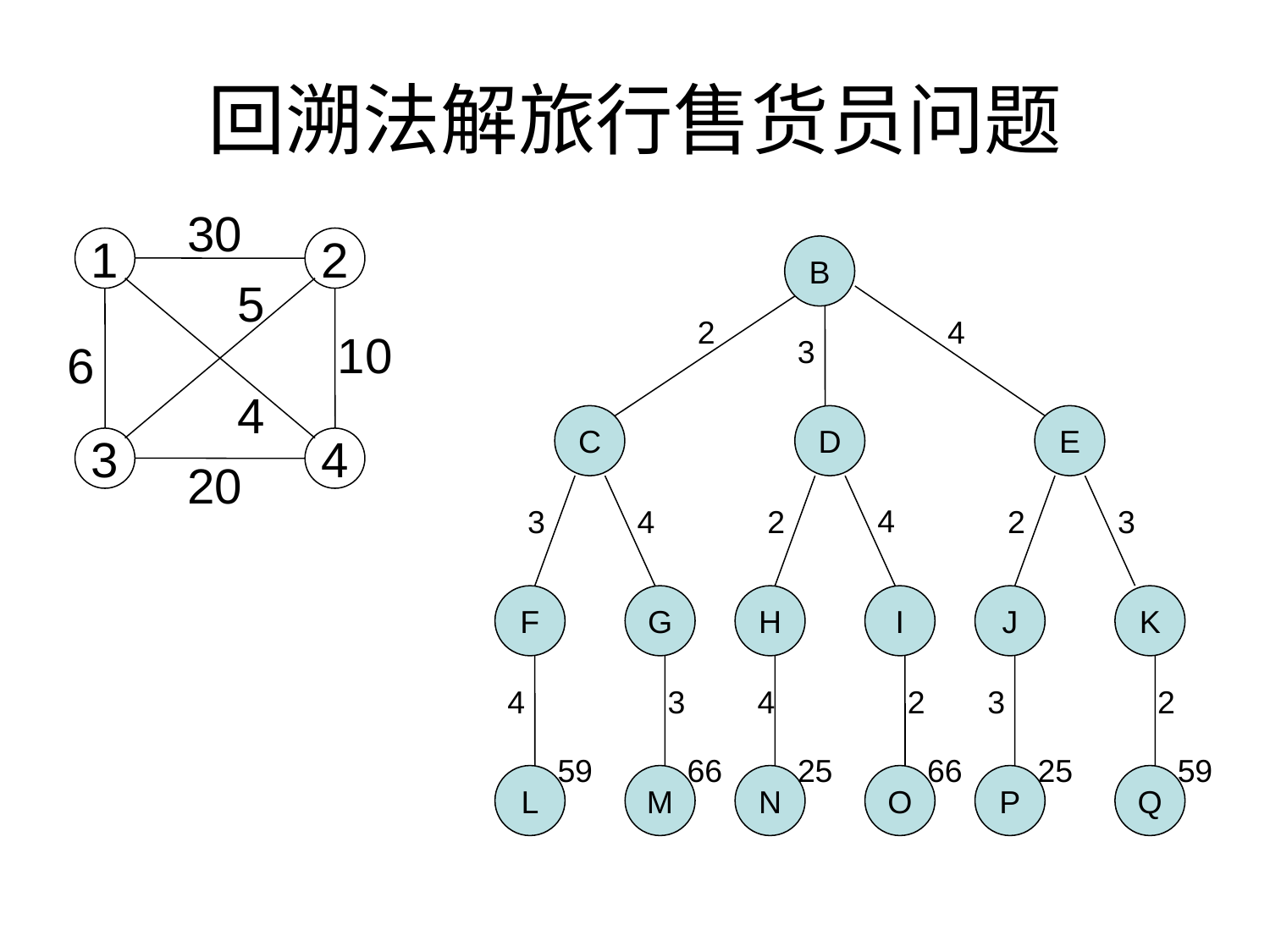

# 回溯法解旅行售货员问题
30
1
2
B

5

2

4
10
3
6
4
C
D
E
3
4
20

4
3
4
2
2
3
F
G
H
I
J
K

4
3
4
2
3
2
59
66
25
66
25
59
L
M
N
O
P
Q